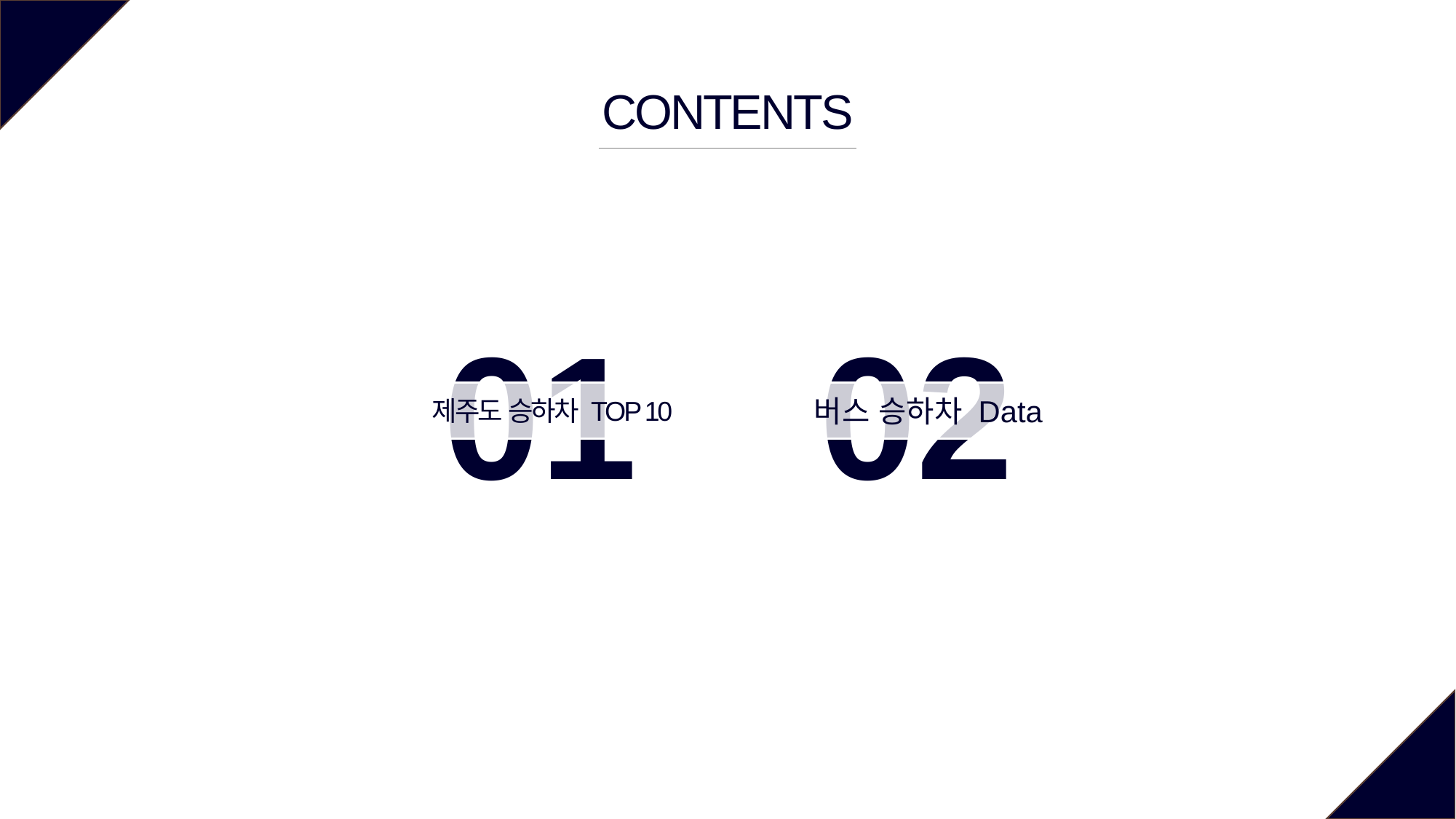

CONTENTS
01
02
제주도 승하차 TOP 10
버스 승하차 Data